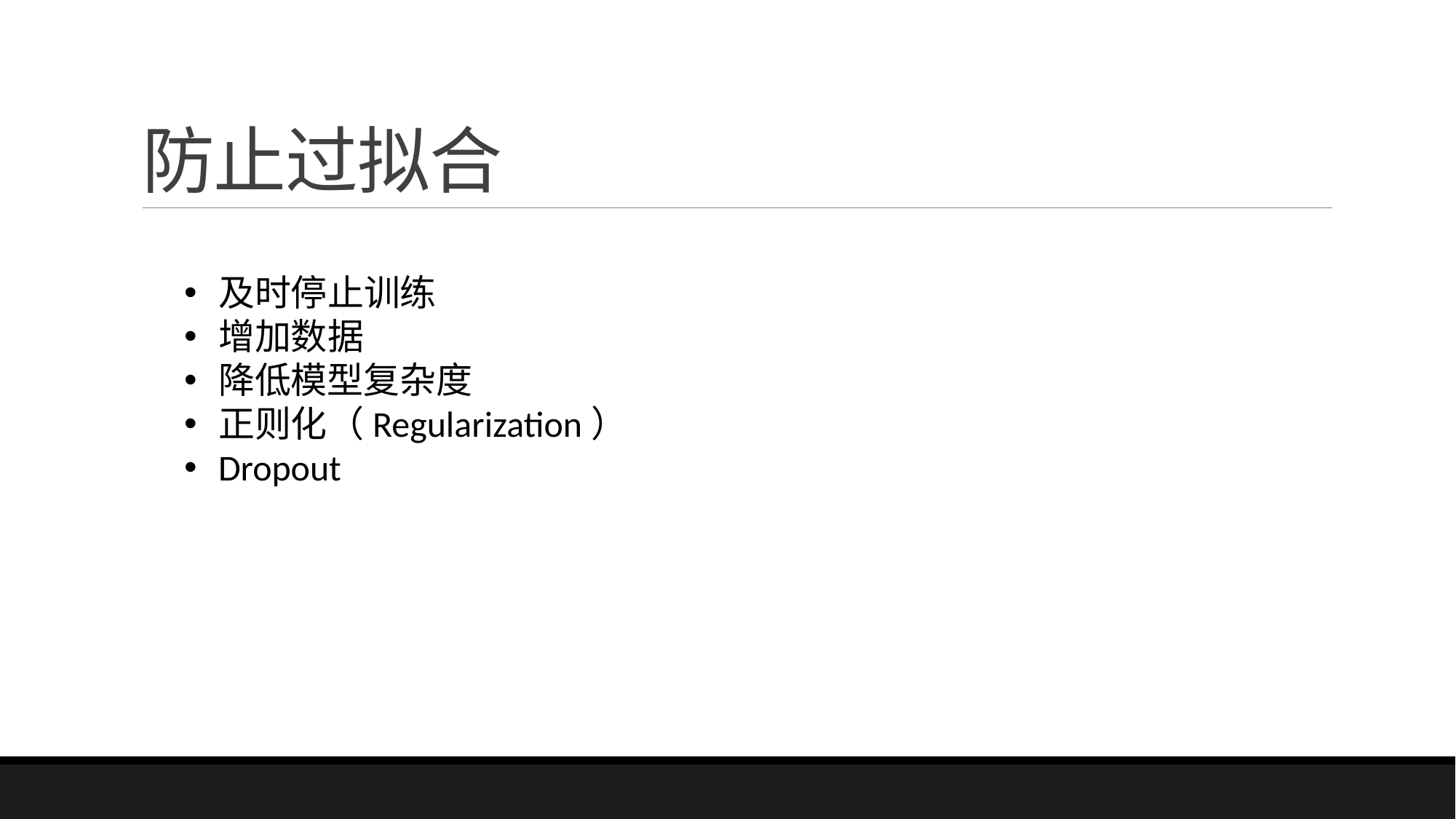

# 防止过拟合
及时停止训练
增加数据
降低模型复杂度
正则化（Regularization）
Dropout